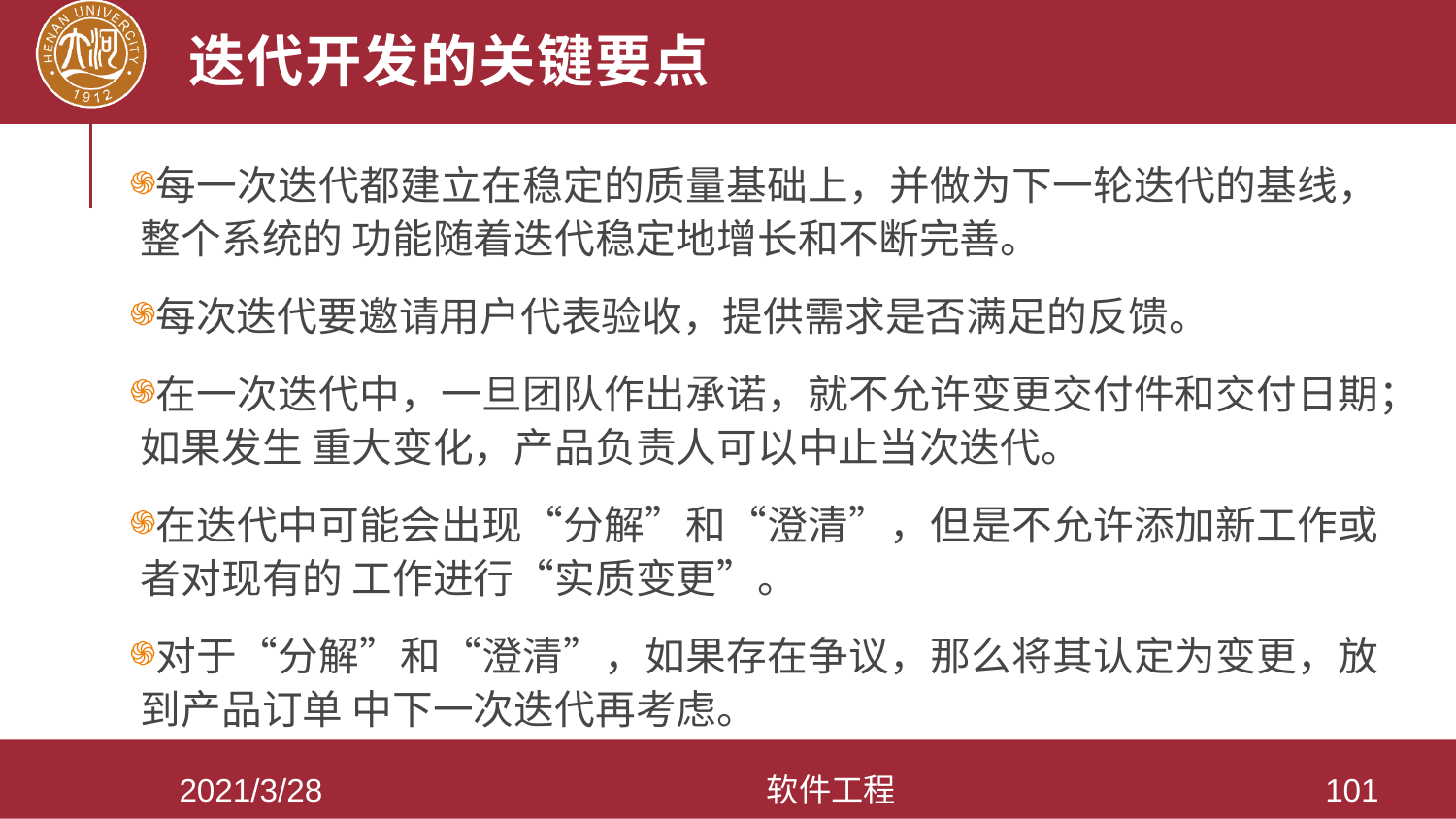

# 迭代开发的关键要点
每一次迭代都建立在稳定的质量基础上，并做为下一轮迭代的基线，整个系统的 功能随着迭代稳定地增长和不断完善。
每次迭代要邀请用户代表验收，提供需求是否满足的反馈。
在一次迭代中，一旦团队作出承诺，就不允许变更交付件和交付日期；如果发生 重大变化，产品负责人可以中止当次迭代。
在迭代中可能会出现“分解”和“澄清”，但是不允许添加新工作或者对现有的 工作进行“实质变更”。
对于“分解”和“澄清”，如果存在争议，那么将其认定为变更，放到产品订单 中下一次迭代再考虑。
2021/3/28
软件工程
101